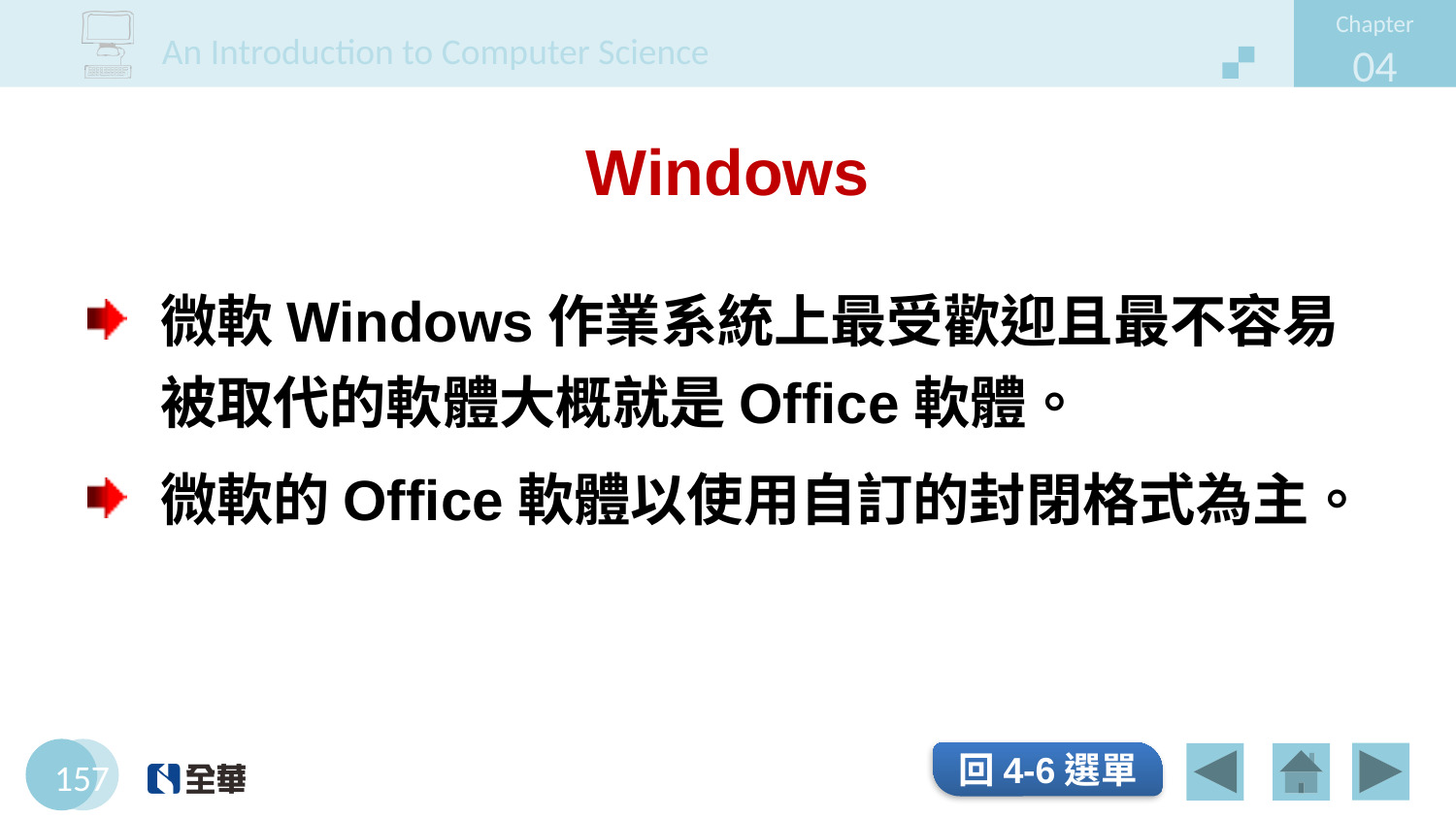

# Windows
微軟Windows作業系統上最受歡迎且最不容易被取代的軟體大概就是Office軟體。
微軟的Office軟體以使用自訂的封閉格式為主。
回4-6選單